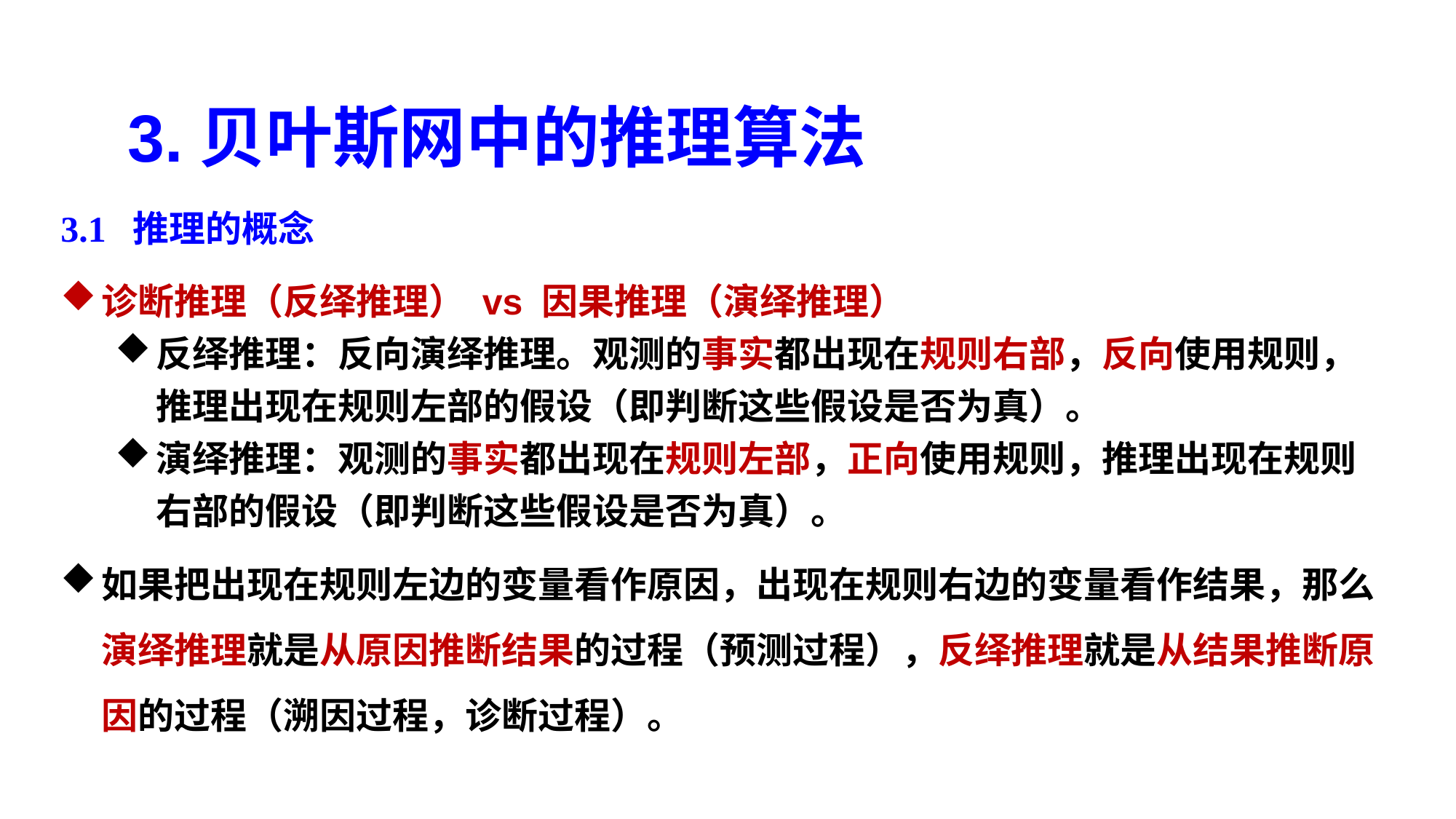

3.贝叶斯网中的推理算法
3.1  推理的概念
诊断推理（反绎推理） vs 因果推理（演绎推理）
反绎推理：反向演绎推理。观测的事实都出现在规则右部，反向使用规则，推理出现在规则左部的假设（即判断这些假设是否为真）。
演绎推理：观测的事实都出现在规则左部，正向使用规则，推理出现在规则右部的假设（即判断这些假设是否为真）。
如果把出现在规则左边的变量看作原因，出现在规则右边的变量看作结果，那么演绎推理就是从原因推断结果的过程（预测过程），反绎推理就是从结果推断原因的过程（溯因过程，诊断过程）。